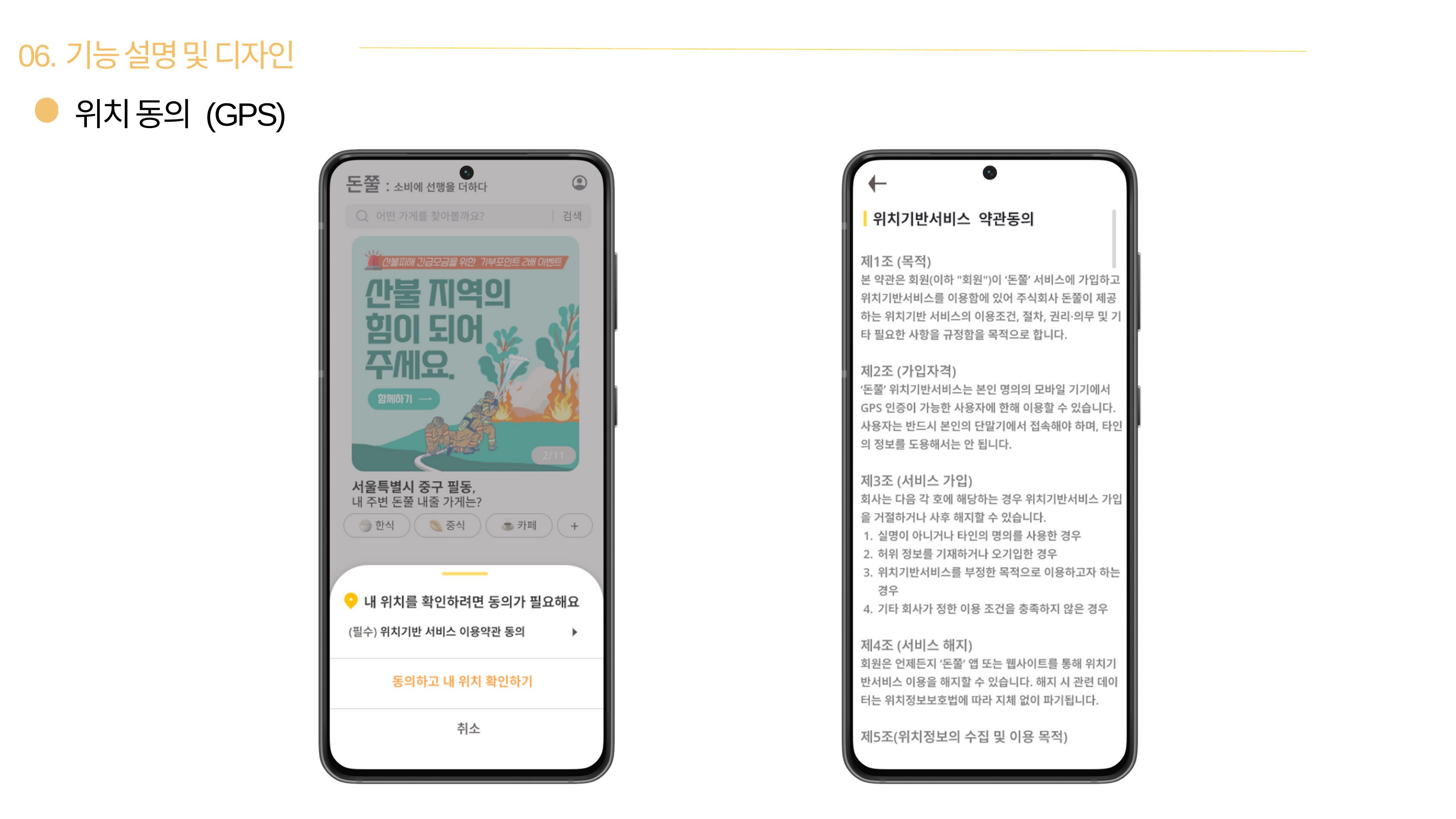

06.기능 설명 및 디자인

위치 동의 (GPS)